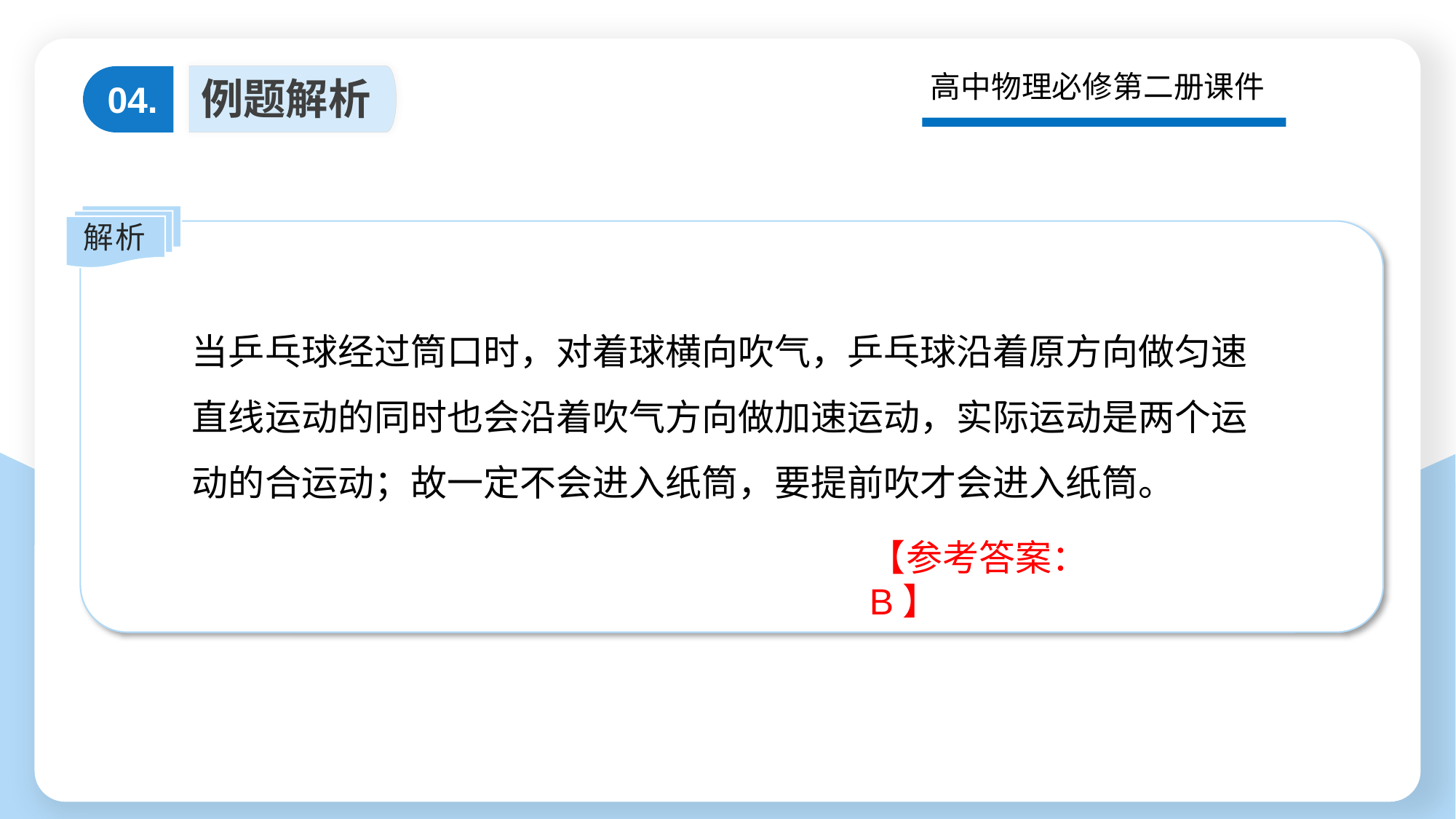

高中物理必修第二册课件

例题解析
04.

解析

当乒乓球经过筒口时，对着球横向吹气，乒乓球沿着原方向做匀速直线运动的同时也会沿着吹气方向做加速运动，实际运动是两个运动的合运动；故一定不会进入纸筒，要提前吹才会进入纸筒。
【参考答案：B】